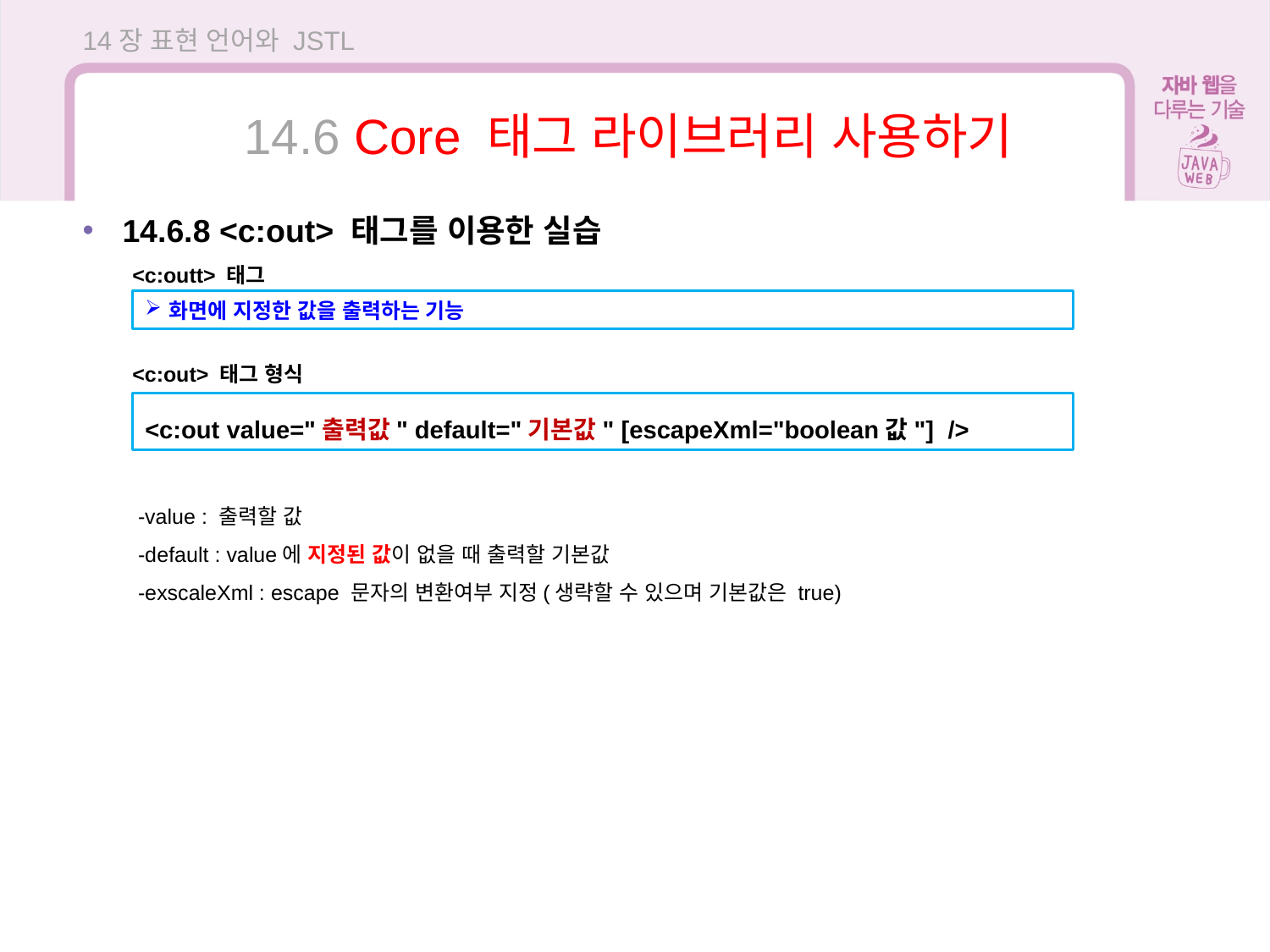

14장 표현 언어와 JSTL
14.6 Core 태그 라이브러리 사용하기
14.6.8 <c:out> 태그를 이용한 실습
<c:outt> 태그
화면에 지정한 값을 출력하는 기능
<c:out> 태그 형식
<c:out value="출력값" default="기본값" [escapeXml="boolean값"]  />
-value : 출력할 값
-default : value에 지정된 값이 없을 때 출력할 기본값
-exscaleXml : escape 문자의 변환여부 지정(생략할 수 있으며 기본값은 true)